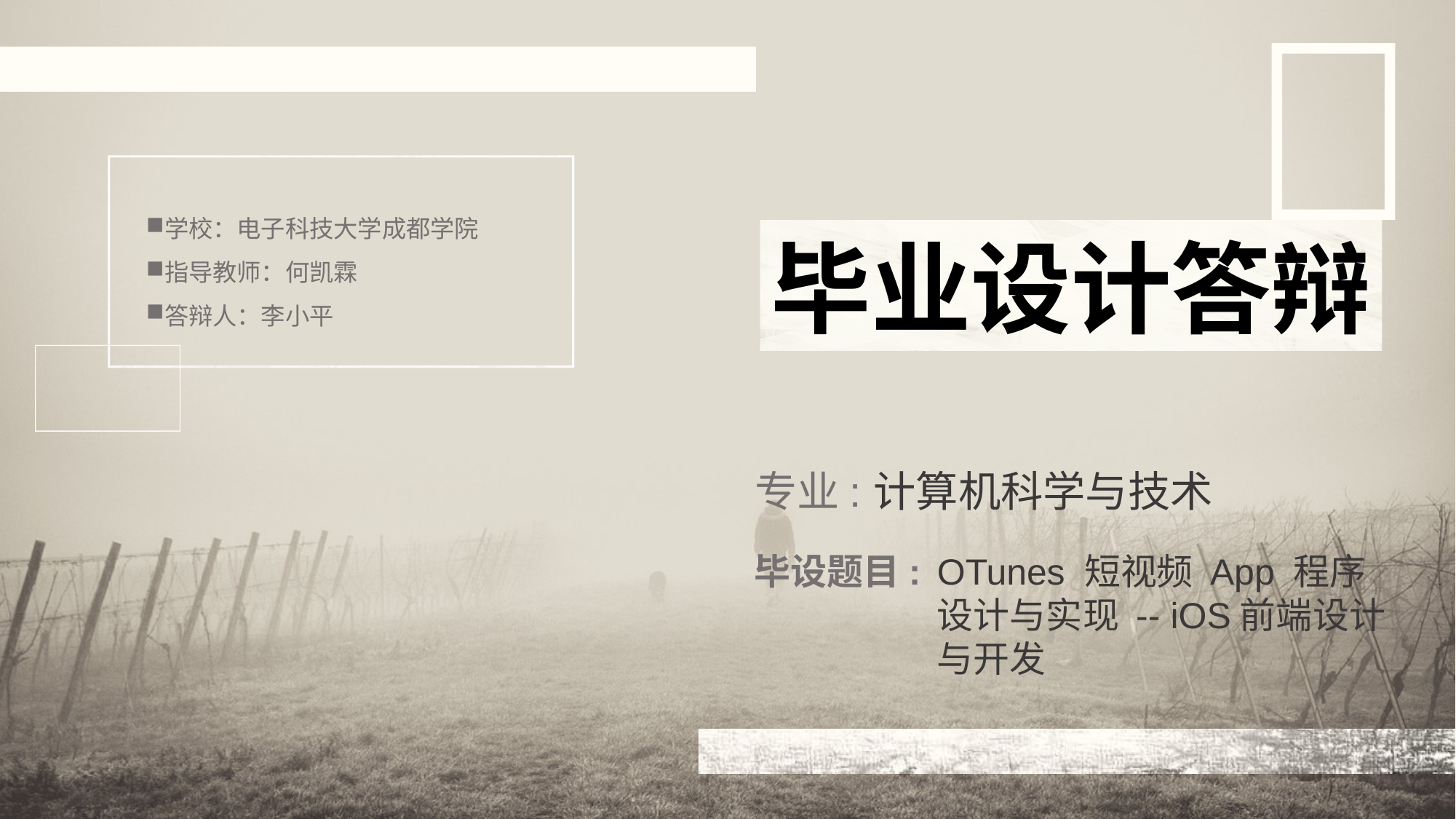

学校：电子科技大学成都学院
指导教师：何凯霖
答辩人：李小平
毕业设计答辩
计算机科学与技术
专业:
毕设题目:
OTunes 短视频 App 程序设计与实现 -- iOS前端设计与开发